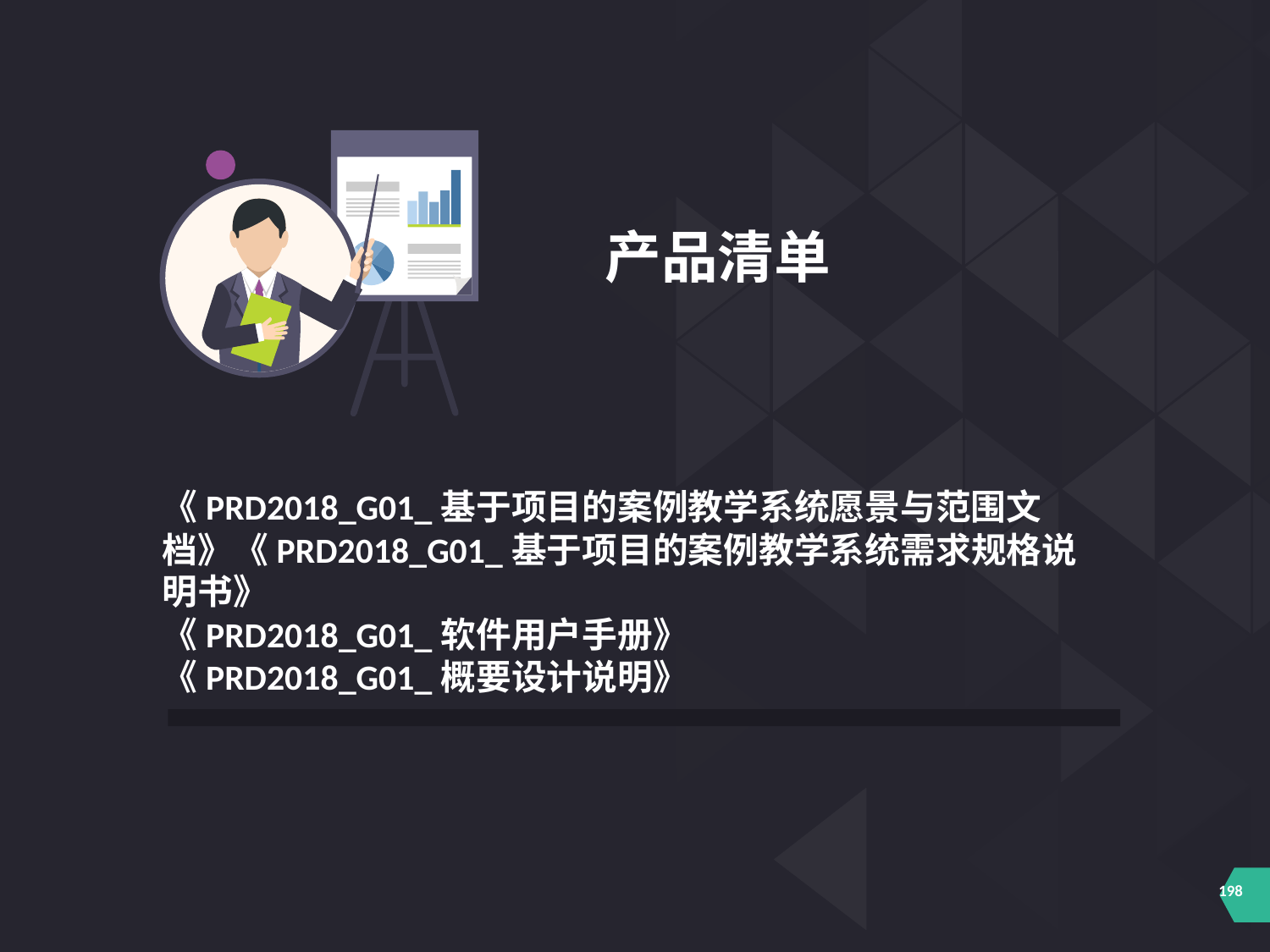

产品清单
《PRD2018_G01_基于项目的案例教学系统愿景与范围文档》《PRD2018_G01_基于项目的案例教学系统需求规格说明书》
《PRD2018_G01_软件用户手册》
《PRD2018_G01_概要设计说明》